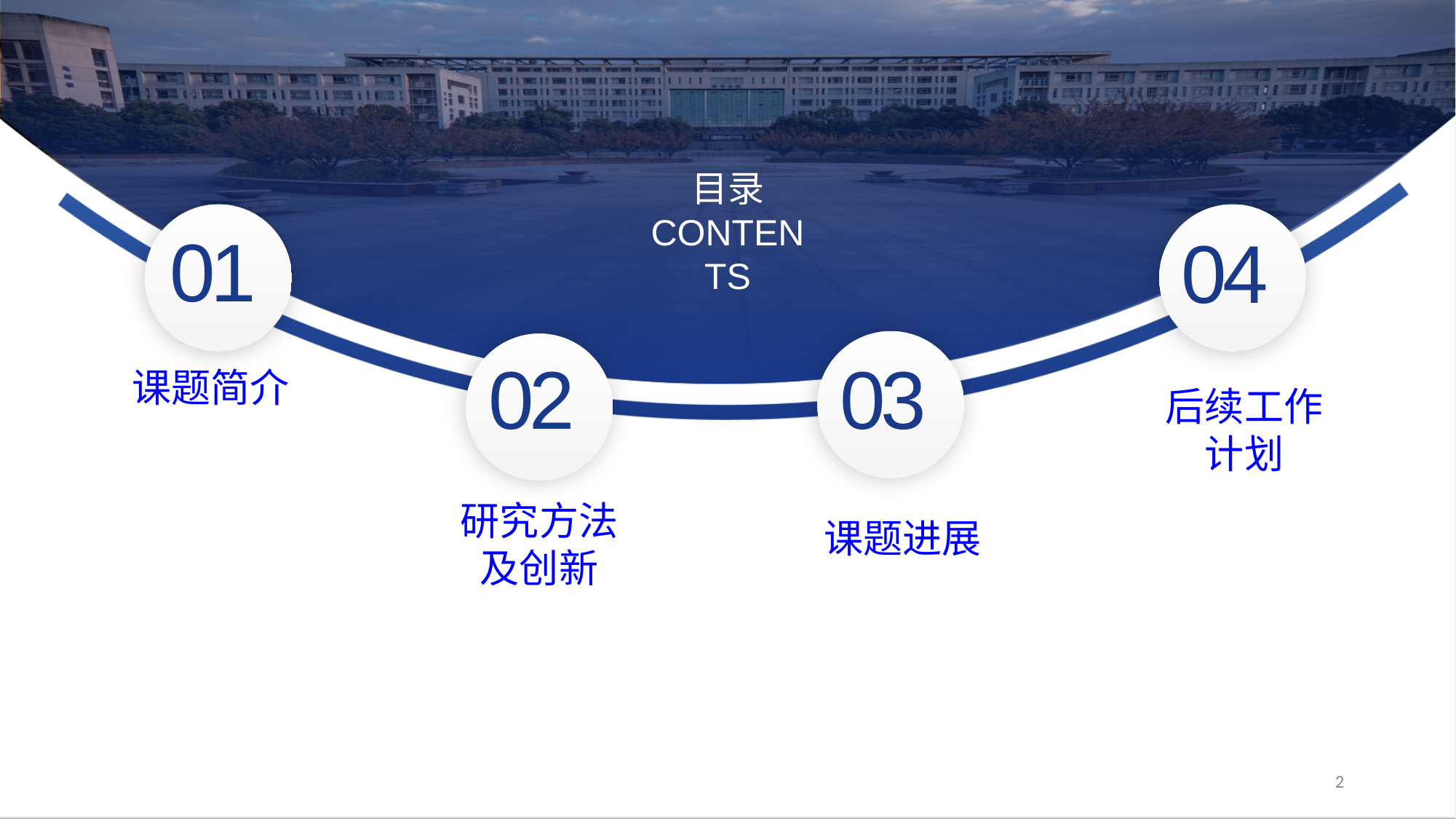

目录
CONTENTS

01
04

02
03
课题简介
后续工作计划
研究方法及创新
课题进展
2